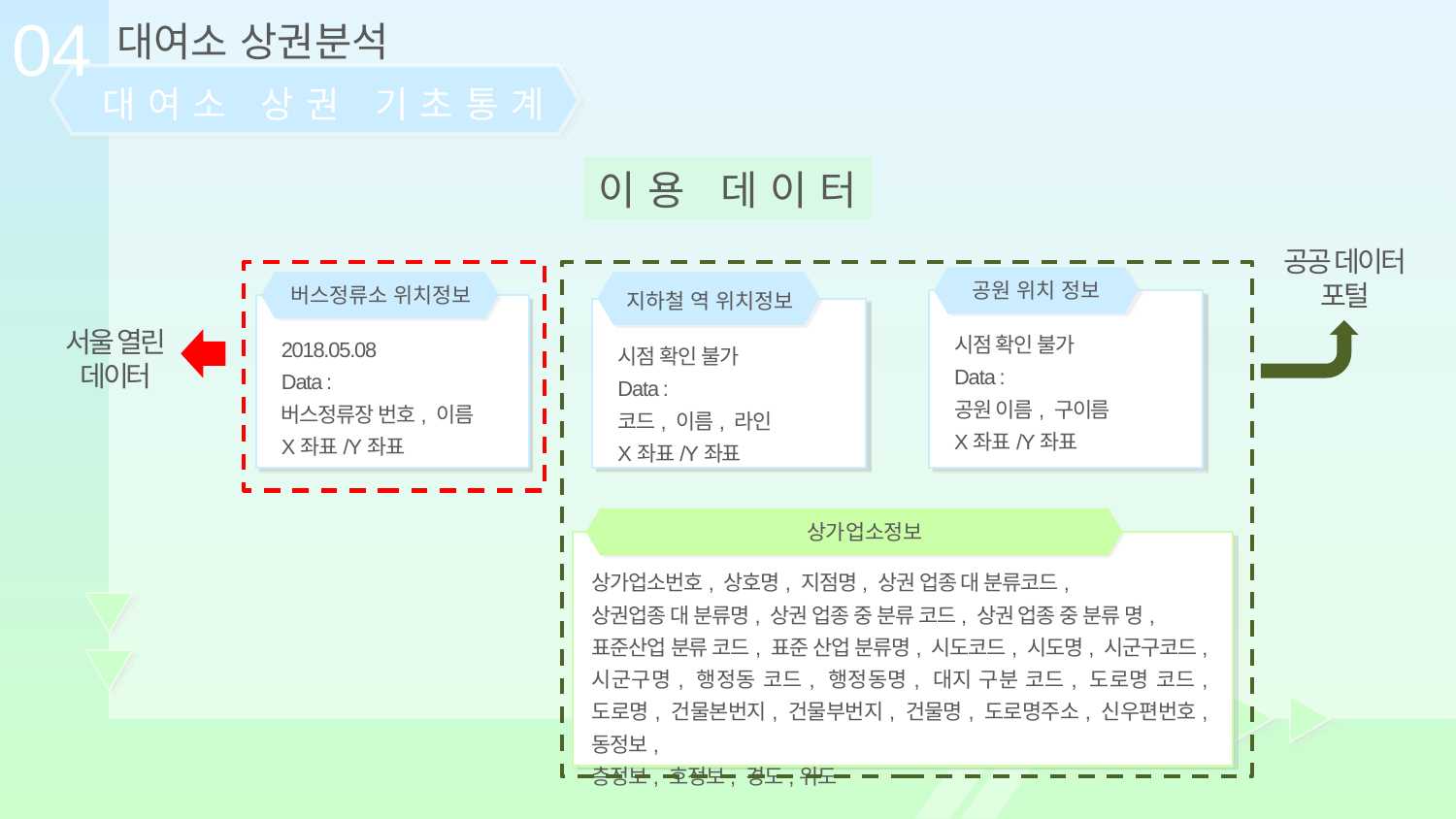

04
대여소 상권분석
대여소 상권 기초통계
이용 데이터
공공 데이터
포털

공원 위치 정보

시점 확인 불가
Data :
공원 이름, 구이름
X좌표/Y좌표

지하철 역 위치정보

시점 확인 불가
Data :
코드, 이름, 라인
X좌표/Y좌표

버스정류소 위치정보

2018.05.08
Data :
버스정류장 번호, 이름
X좌표/Y좌표

서울 열린
데이터

상가업소정보

상가업소번호, 상호명, 지점명, 상권 업종 대 분류코드,
상권업종 대 분류명, 상권 업종 중 분류 코드, 상권 업종 중 분류 명,
표준산업 분류 코드, 표준 산업 분류명, 시도코드, 시도명, 시군구코드, 시군구명, 행정동 코드, 행정동명, 대지 구분 코드, 도로명 코드, 도로명, 건물본번지, 건물부번지, 건물명, 도로명주소, 신우편번호, 동정보,
층정보, 호정보, 경도,위도